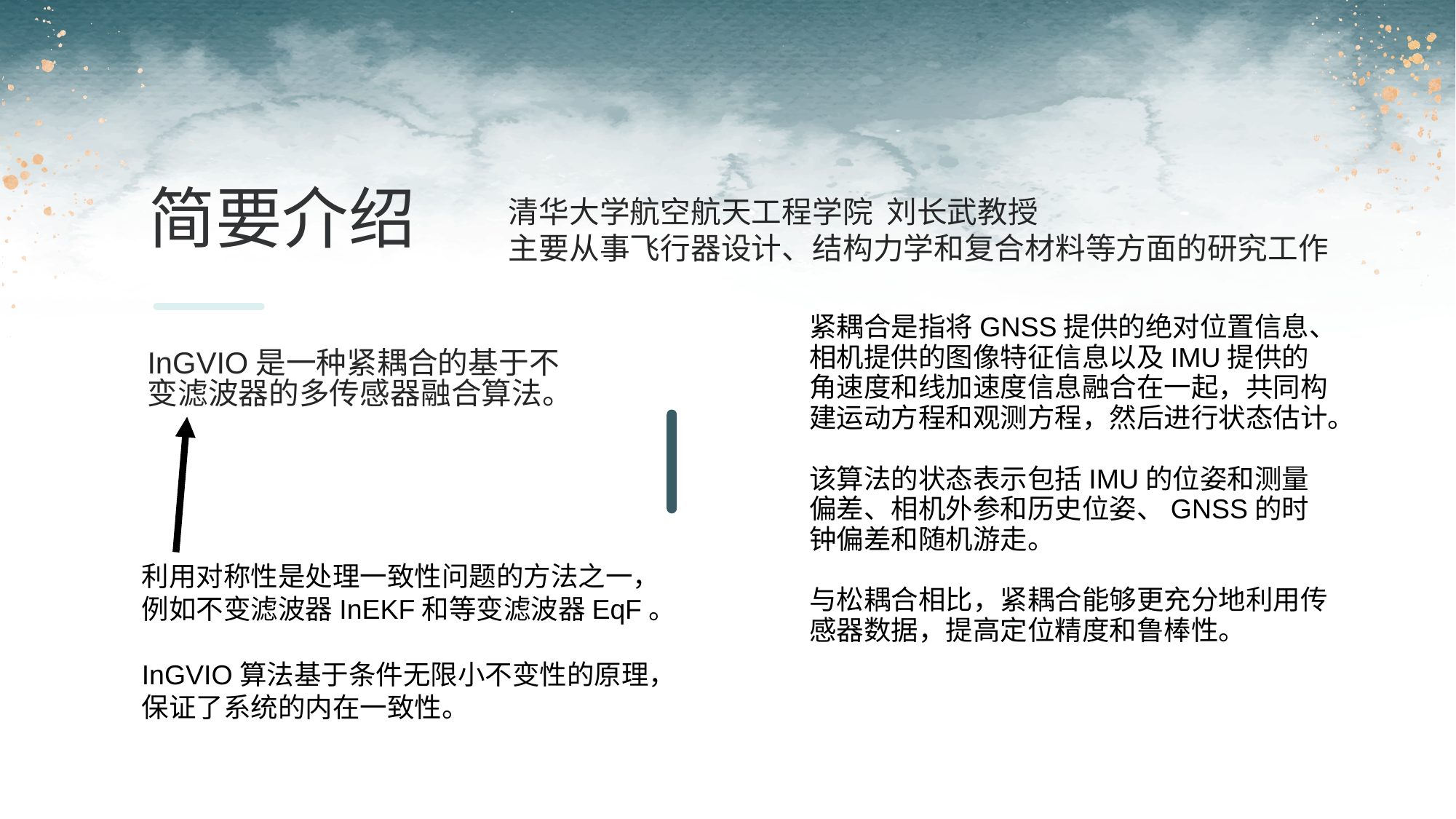

简要介绍
清华大学航空航天工程学院  刘长武教授
主要从事飞行器设计、结构力学和复合材料等方面的研究工作
紧耦合是指将GNSS提供的绝对位置信息、相机提供的图像特征信息以及IMU提供的角速度和线加速度信息融合在一起，共同构建运动方程和观测方程，然后进行状态估计。

该算法的状态表示包括IMU的位姿和测量偏差、相机外参和历史位姿、GNSS的时钟偏差和随机游走。

与松耦合相比，紧耦合能够更充分地利用传感器数据，提高定位精度和鲁棒性。
InGVIO是一种紧耦合的基于不变滤波器的多传感器融合算法。

利用对称性是处理一致性问题的方法之一，
例如不变滤波器InEKF和等变滤波器EqF。

InGVIO算法基于条件无限小不变性的原理，
保证了系统的内在一致性。